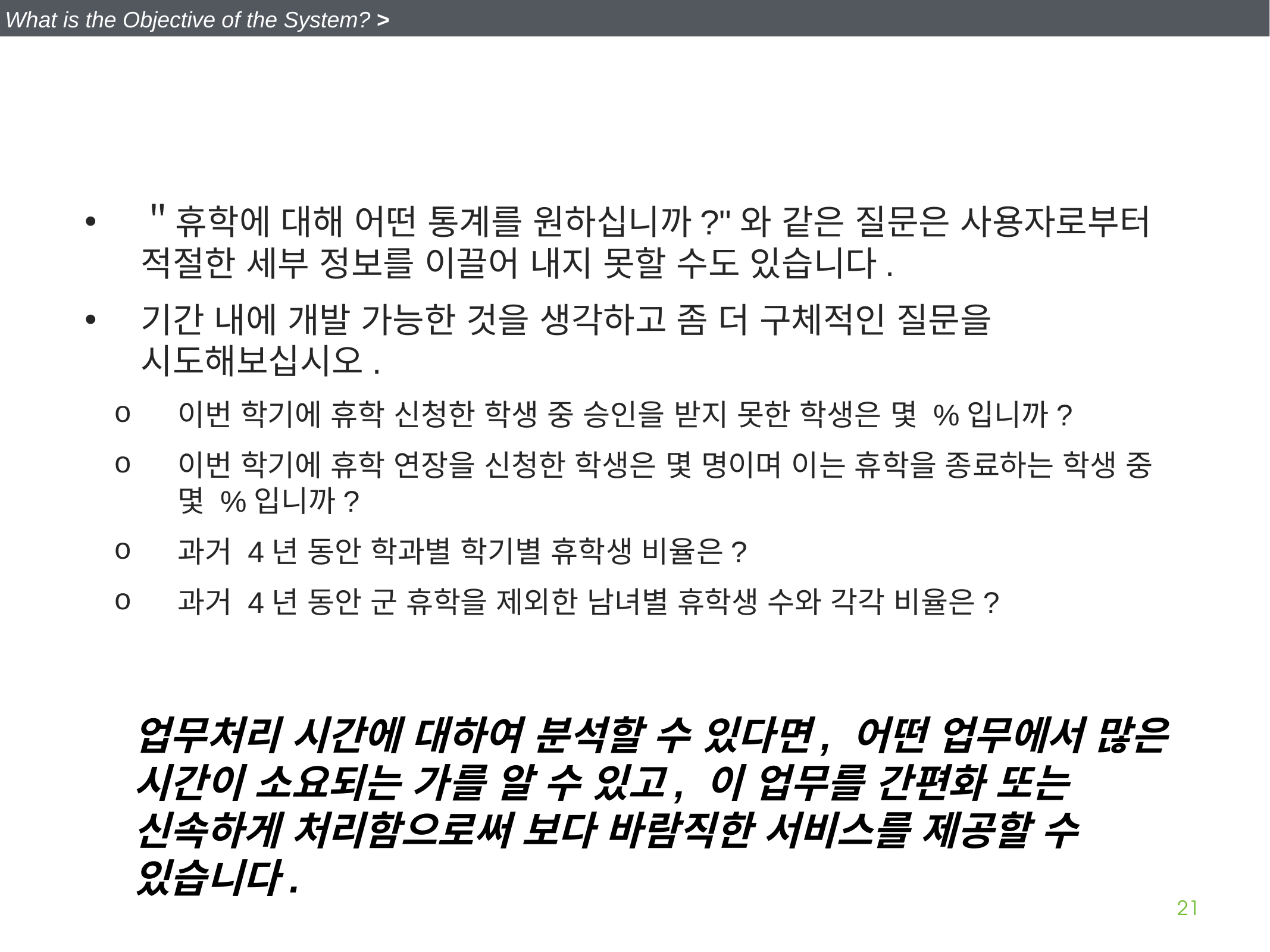

What is the Objective of the System? >
＂휴학에 대해 어떤 통계를 원하십니까?"와 같은 질문은 사용자로부터 적절한 세부 정보를 이끌어 내지 못할 수도 있습니다.
기간 내에 개발 가능한 것을 생각하고 좀 더 구체적인 질문을 시도해보십시오.
이번 학기에 휴학 신청한 학생 중 승인을 받지 못한 학생은 몇 %입니까?
이번 학기에 휴학 연장을 신청한 학생은 몇 명이며 이는 휴학을 종료하는 학생 중 몇 %입니까?
과거 4년 동안 학과별 학기별 휴학생 비율은?
과거 4년 동안 군 휴학을 제외한 남녀별 휴학생 수와 각각 비율은?
업무처리 시간에 대하여 분석할 수 있다면, 어떤 업무에서 많은 시간이 소요되는 가를 알 수 있고, 이 업무를 간편화 또는 신속하게 처리함으로써 보다 바람직한 서비스를 제공할 수 있습니다.
21